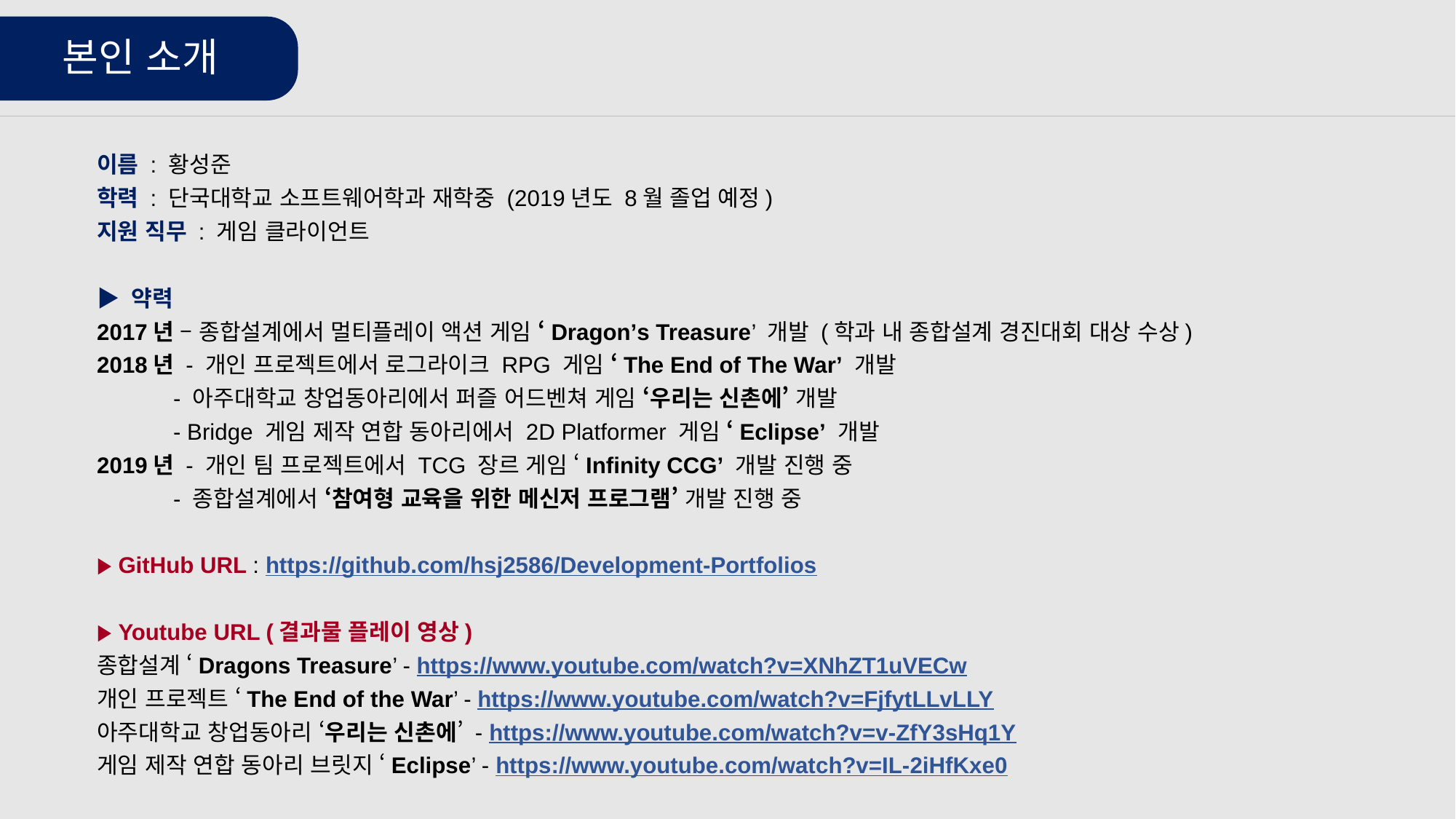

본인 소개
이름 : 황성준
학력 : 단국대학교 소프트웨어학과 재학중 (2019년도 8월 졸업 예정)
지원 직무 : 게임 클라이언트

▶ 약력
2017년 – 종합설계에서 멀티플레이 액션 게임 ‘Dragon’s Treasure’ 개발 (학과 내 종합설계 경진대회 대상 수상)
2018년 - 개인 프로젝트에서 로그라이크 RPG 게임 ‘The End of The War’ 개발
            - 아주대학교 창업동아리에서 퍼즐 어드벤쳐 게임 ‘우리는 신촌에’ 개발
            - Bridge 게임 제작 연합 동아리에서 2D Platformer 게임 ‘Eclipse’ 개발
2019년 - 개인 팀 프로젝트에서 TCG 장르 게임 ‘Infinity CCG’ 개발 진행 중
            - 종합설계에서 ‘참여형 교육을 위한 메신저 프로그램’ 개발 진행 중

▶ GitHub URL : https://github.com/hsj2586/Development-Portfolios

▶ Youtube URL (결과물 플레이 영상)
종합설계 ‘Dragons Treasure’ - https://www.youtube.com/watch?v=XNhZT1uVECw
개인 프로젝트 ‘The End of the War’ - https://www.youtube.com/watch?v=FjfytLLvLLY
아주대학교 창업동아리 ‘우리는 신촌에’ - https://www.youtube.com/watch?v=v-ZfY3sHq1Y
게임 제작 연합 동아리 브릿지 ‘Eclipse’ - https://www.youtube.com/watch?v=IL-2iHfKxe0